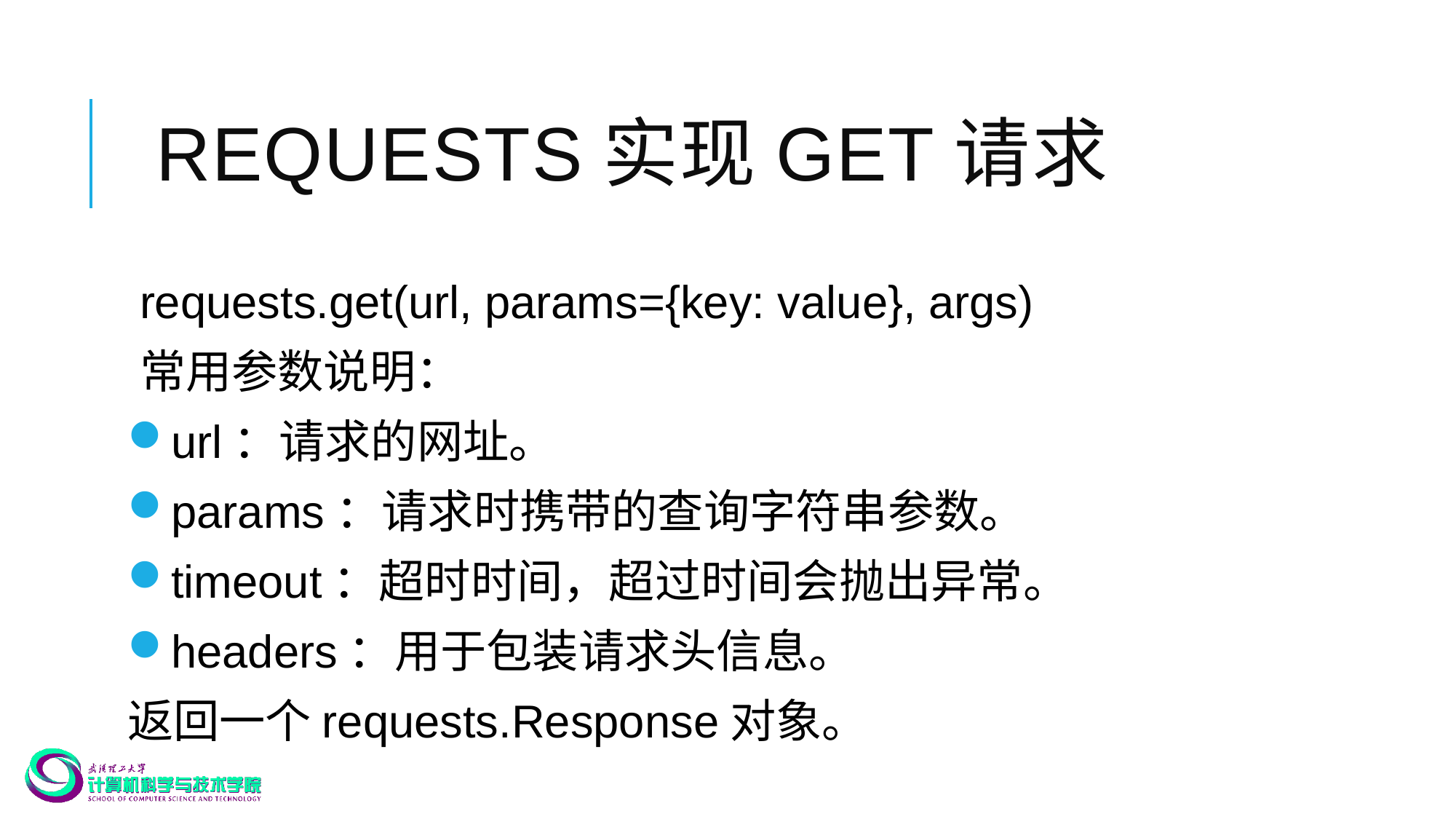

# requests实现get请求
requests.get(url, params={key: value}, args)
常用参数说明：
url：请求的网址。
params：请求时携带的查询字符串参数。
timeout：超时时间，超过时间会抛出异常。
headers：用于包装请求头信息。
返回一个requests.Response对象。